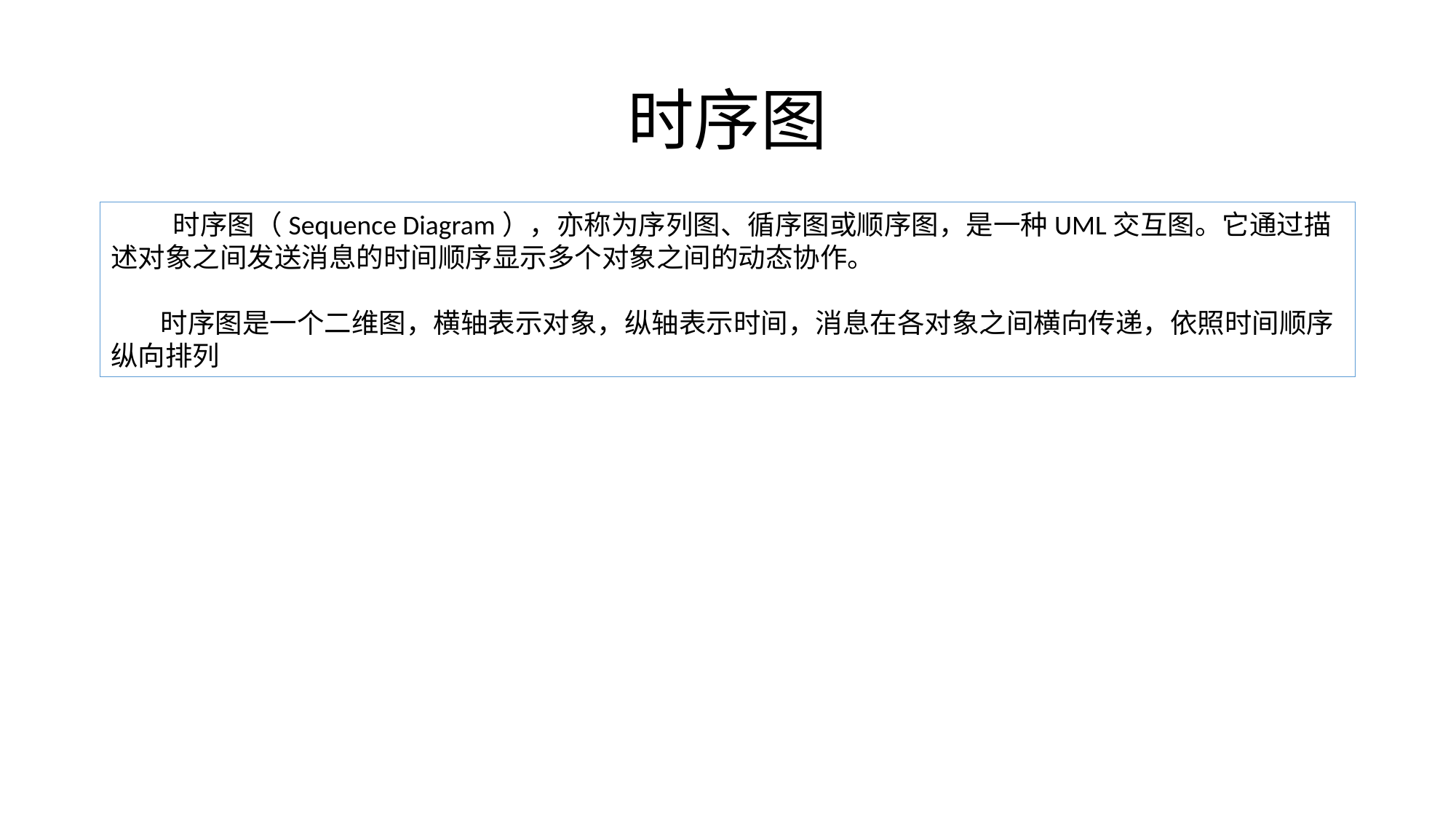

# 时序图
         时序图（Sequence Diagram），亦称为序列图、循序图或顺序图，是一种UML交互图。它通过描述对象之间发送消息的时间顺序显示多个对象之间的动态协作。

       时序图是一个二维图，横轴表示对象，纵轴表示时间，消息在各对象之间横向传递，依照时间顺序纵向排列